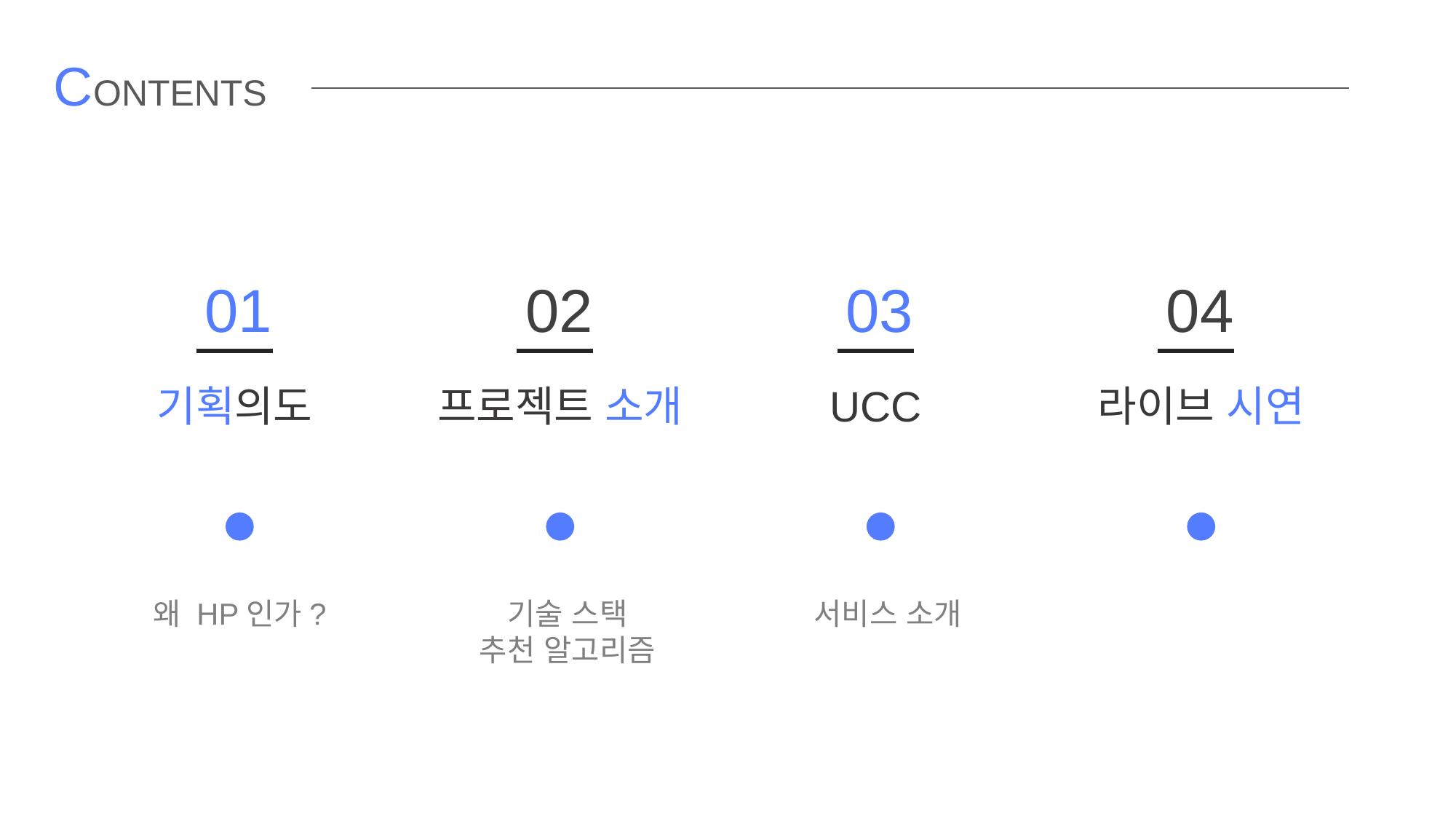

CONTENTS
01
02
03
04
기획의도
프로젝트 소개
UCC
라이브 시연

왜 HP인가?
기술 스택
추천 알고리즘
서비스 소개